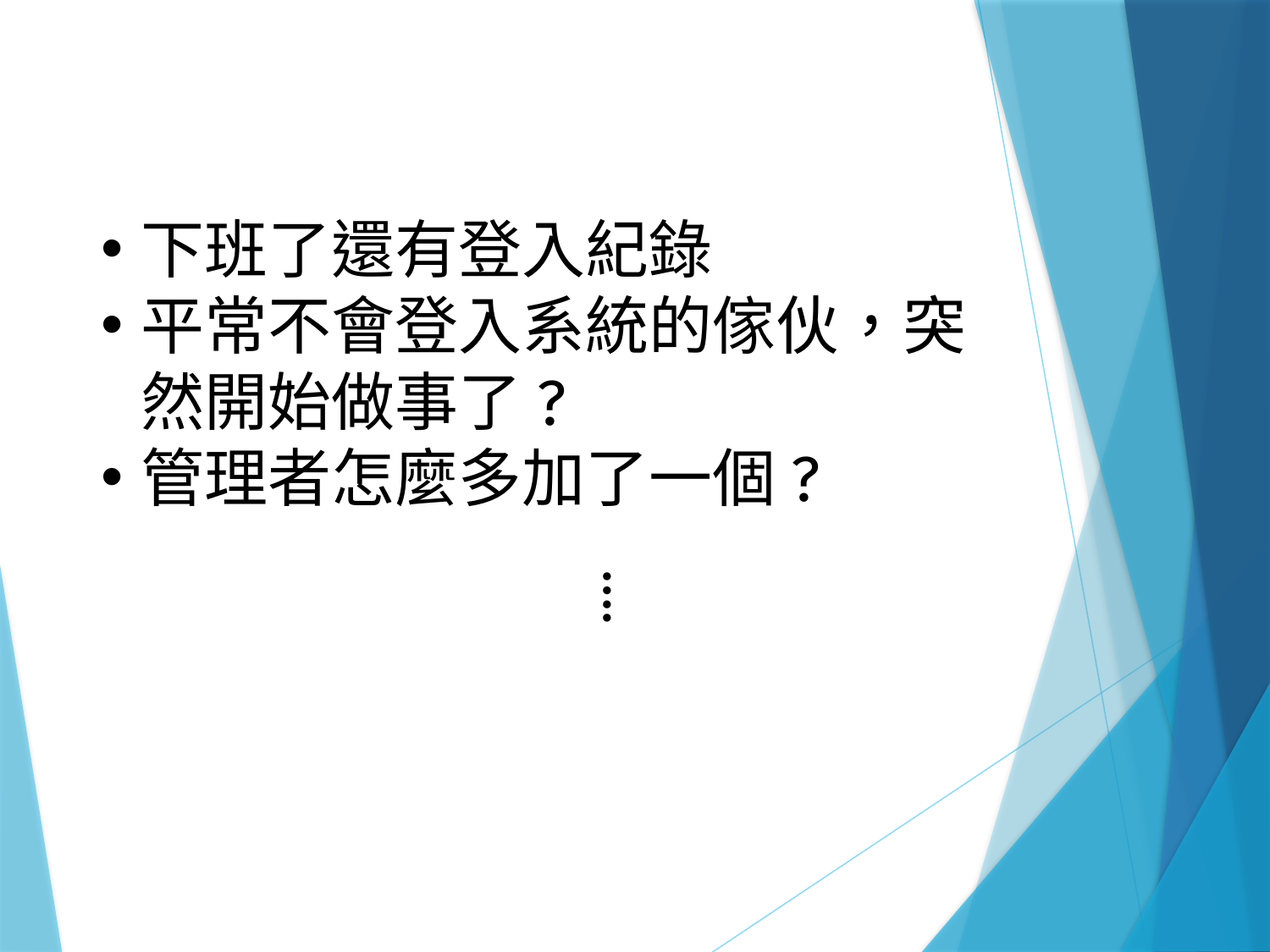

下班了還有登入紀錄
平常不會登入系統的傢伙，突然開始做事了?
管理者怎麼多加了一個?

….